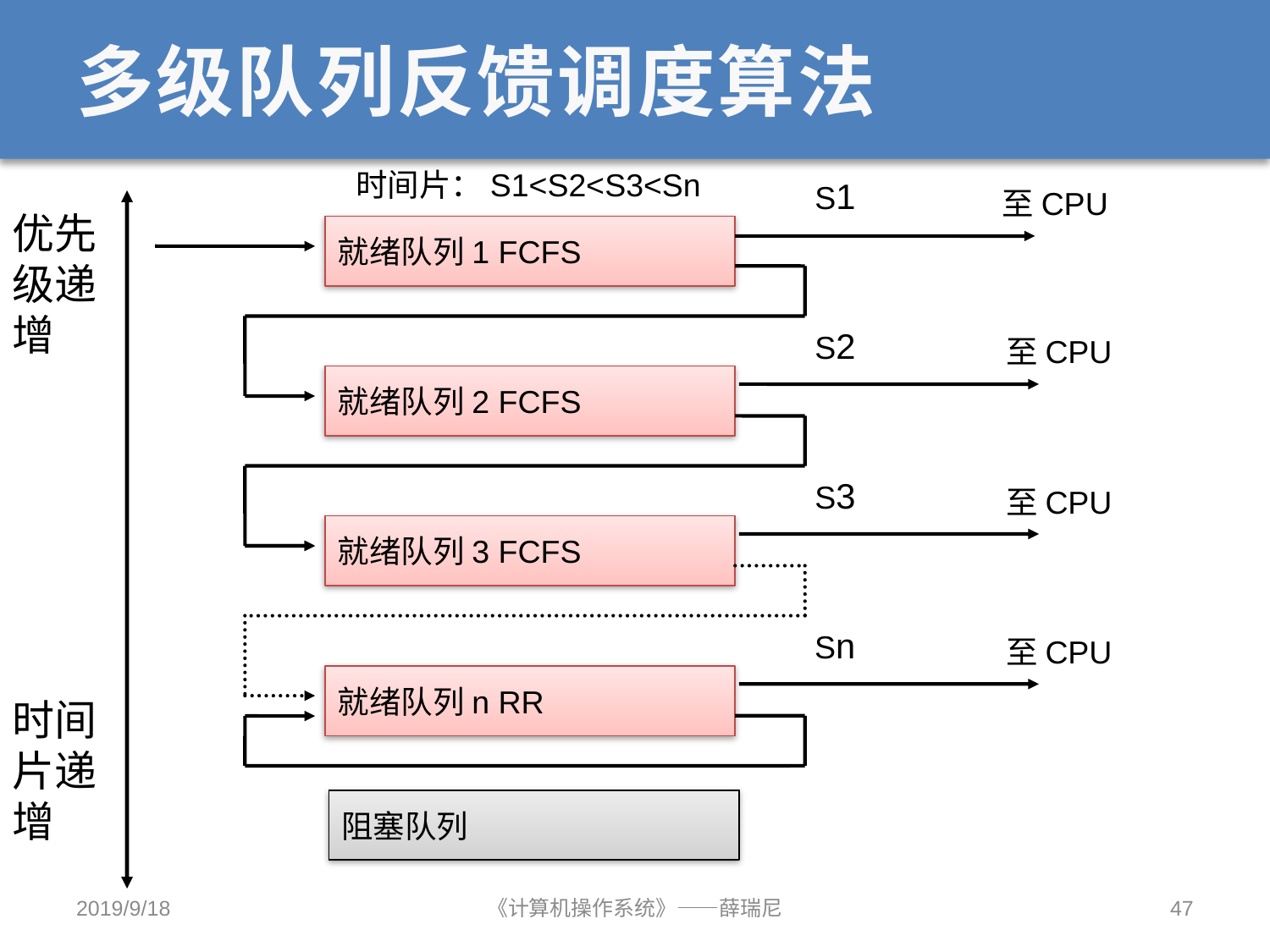

# 多级队列反馈调度算法
时间片：S1<S2<S3<Sn
S1
至CPU

优先级递增
就绪队列1 FCFS

S2
至CPU
就绪队列2 FCFS

S3
至CPU
就绪队列3 FCFS

Sn
至CPU
就绪队列n RR

时间片递增

阻塞队列
2019/9/18
《计算机操作系统》——薛瑞尼
47